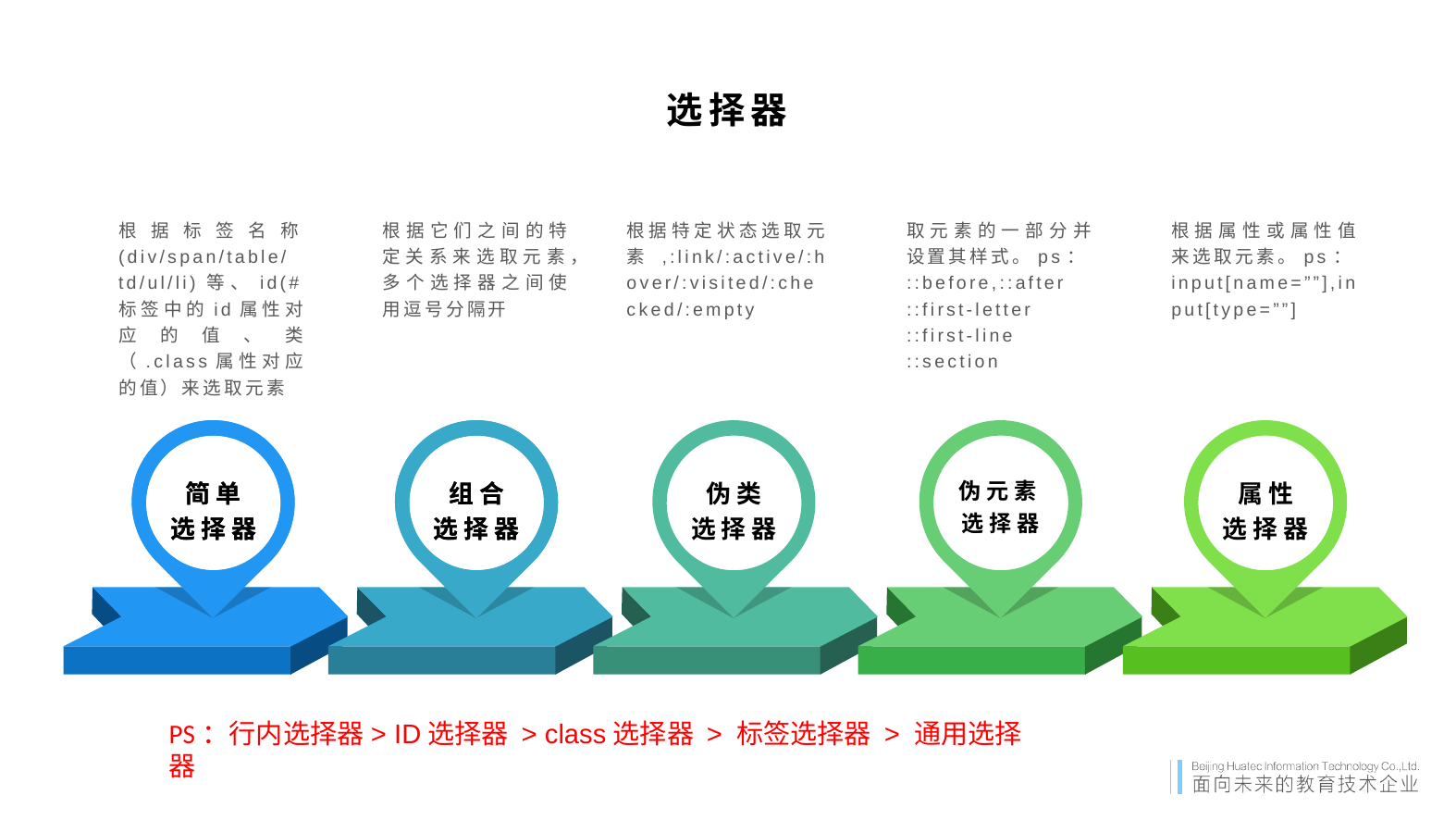

选择器
根据特定状态选取元素,:link/:active/:hover/:visited/:checked/:empty
根据属性或属性值来选取元素。ps：input[name=””],input[type=””]
根据标签名称(div/span/table/td/ul/li)等、id(#标签中的id属性对应的值、类（.class属性对应的值）来选取元素
根据它们之间的特定关系来选取元素，多个选择器之间使用逗号分隔开
取元素的一部分并设置其样式。ps：
::before,::after
::first-letter
::first-line
::section

属性
选择器
简单
选择器
简单
选择器
组合
选择器
组合
选择器
伪类
选择器
伪元素选择器

PS：行内选择器> ID选择器 > class选择器 > 标签选择器 > 通用选择器